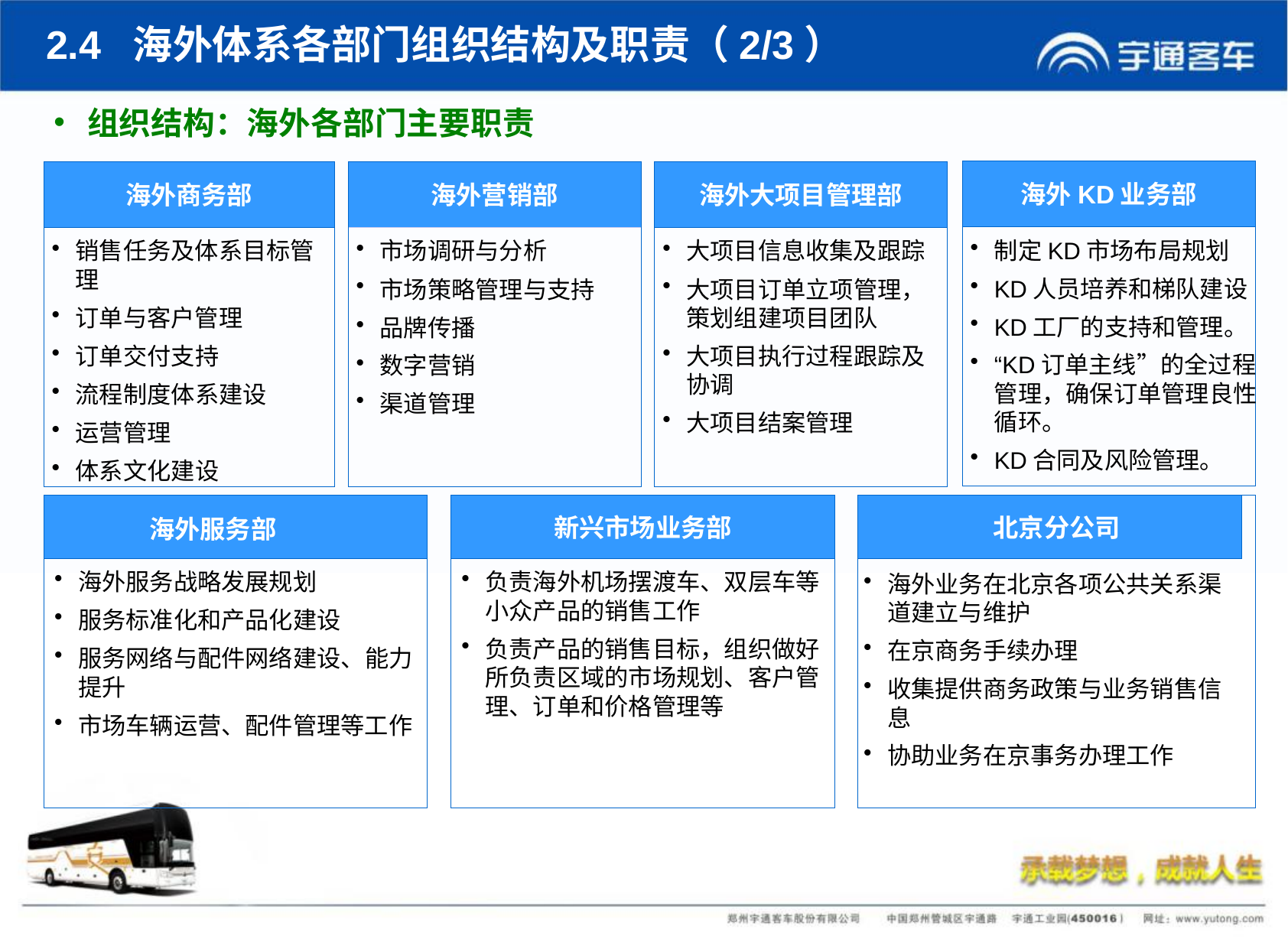

2.4  海外体系各部门组织结构及职责（2/3）
组织结构：海外各部门主要职责

海外KD业务部
制定KD市场布局规划
KD人员培养和梯队建设
KD工厂的支持和管理。
“KD订单主线”的全过程管理，确保订单管理良性循环。
KD合同及风险管理。

海外商务部
销售任务及体系目标管理
订单与客户管理
订单交付支持
流程制度体系建设
运营管理
体系文化建设

海外营销部
市场调研与分析
市场策略管理与支持
品牌传播
数字营销
渠道管理

海外大项目管理部
大项目信息收集及跟踪
大项目订单立项管理，策划组建项目团队
大项目执行过程跟踪及协调
大项目结案管理

海外服务战略发展规划
服务标准化和产品化建设
服务网络与配件网络建设、能力提升
市场车辆运营、配件管理等工作

北京分公司
海外业务在北京各项公共关系渠道建立与维护
在京商务手续办理
收集提供商务政策与业务销售信息
协助业务在京事务办理工作
海外服务部
新兴市场业务部
海外服务部
负责海外机场摆渡车、双层车等小众产品的销售工作
负责产品的销售目标，组织做好所负责区域的市场规划、客户管理、订单和价格管理等